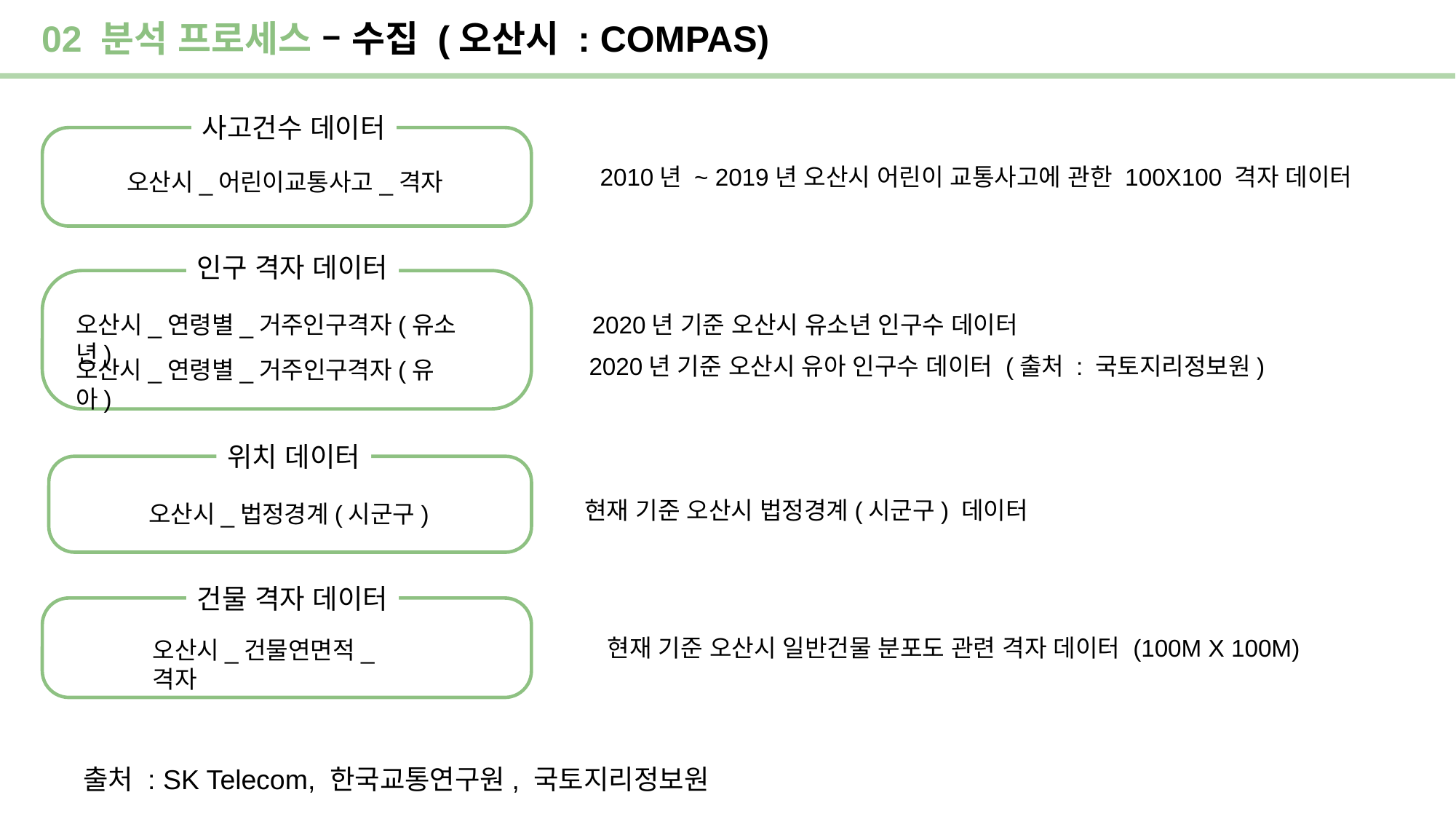

02 분석 프로세스 – 수집 (오산시 : COMPAS)

사고건수 데이터

오산시_어린이교통사고_격자
2010년 ~ 2019년 오산시 어린이 교통사고에 관한 100X100 격자 데이터
인구 격자 데이터

오산시_연령별_거주인구격자(유소년)
오산시_연령별_거주인구격자(유아)
2020년 기준 오산시 유소년 인구수 데이터
2020년 기준 오산시 유아 인구수 데이터 (출처 : 국토지리정보원)
위치 데이터

오산시_법정경계(시군구)
현재 기준 오산시 법정경계(시군구) 데이터
건물 격자 데이터

오산시_건물연면적_격자
현재 기준 오산시 일반건물 분포도 관련 격자 데이터 (100M X 100M)
출처 : SK Telecom, 한국교통연구원, 국토지리정보원